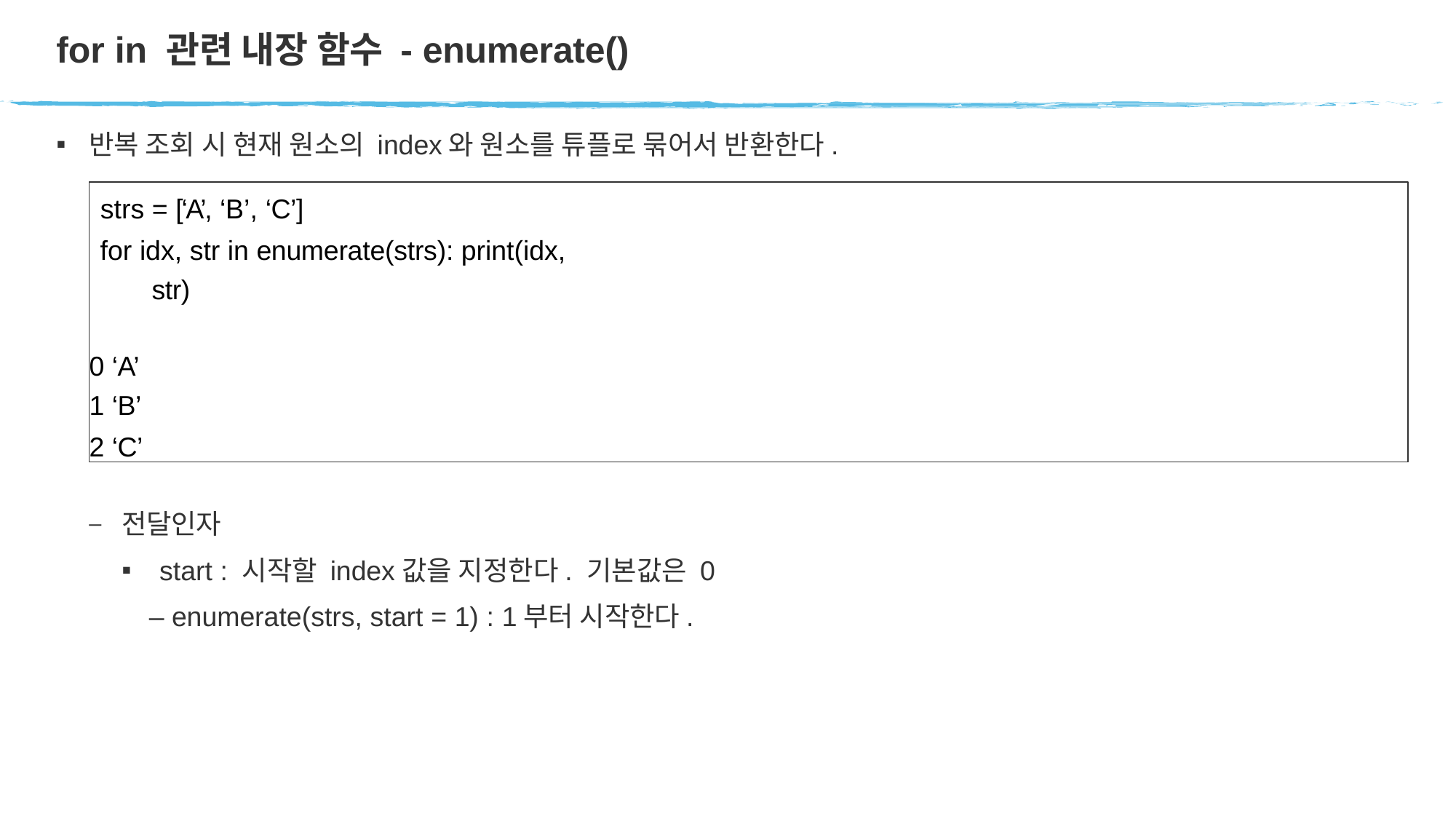

# for in 관련 내장 함수 - enumerate()
반복 조회 시 현재 원소의 index와 원소를 튜플로 묶어서 반환한다.
strs = [‘A’, ‘B’, ‘C’]
for idx, str in enumerate(strs): print(idx, str)
0 ‘A’
1 ‘B’
2 ‘C’
전달인자
start : 시작할 index값을 지정한다. 기본값은 0
– enumerate(strs, start = 1) : 1부터 시작한다.